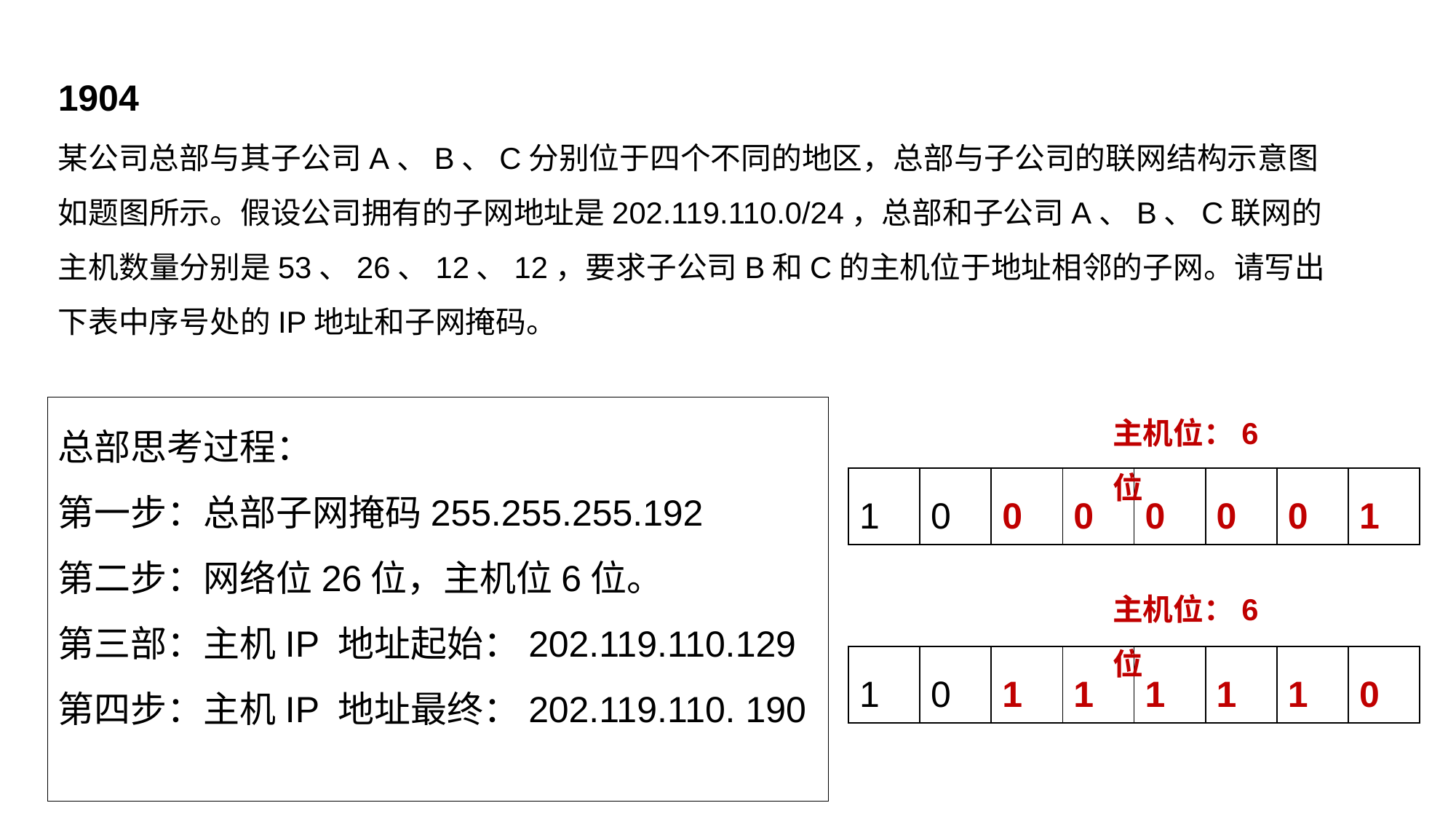

1904
某公司总部与其子公司A、B、C分别位于四个不同的地区，总部与子公司的联网结构示意图如题图所示。假设公司拥有的子网地址是202.119.110.0/24，总部和子公司A、B、C联网的主机数量分别是53、26、12、12，要求子公司B和C的主机位于地址相邻的子网。请写出下表中序号处的IP地址和子网掩码。
主机位：6位
总部思考过程：
第一步：总部子网掩码255.255.255.192
第二步：网络位26位，主机位6位。
第三部：主机IP 地址起始：202.119.110.129
第四步：主机IP 地址最终：202.119.110. 190
| 1 | 0 | 0 | 0 | 0 | 0 | 0 | 1 |
| --- | --- | --- | --- | --- | --- | --- | --- |
主机位：6位
| 1 | 0 | 1 | 1 | 1 | 1 | 1 | 0 |
| --- | --- | --- | --- | --- | --- | --- | --- |